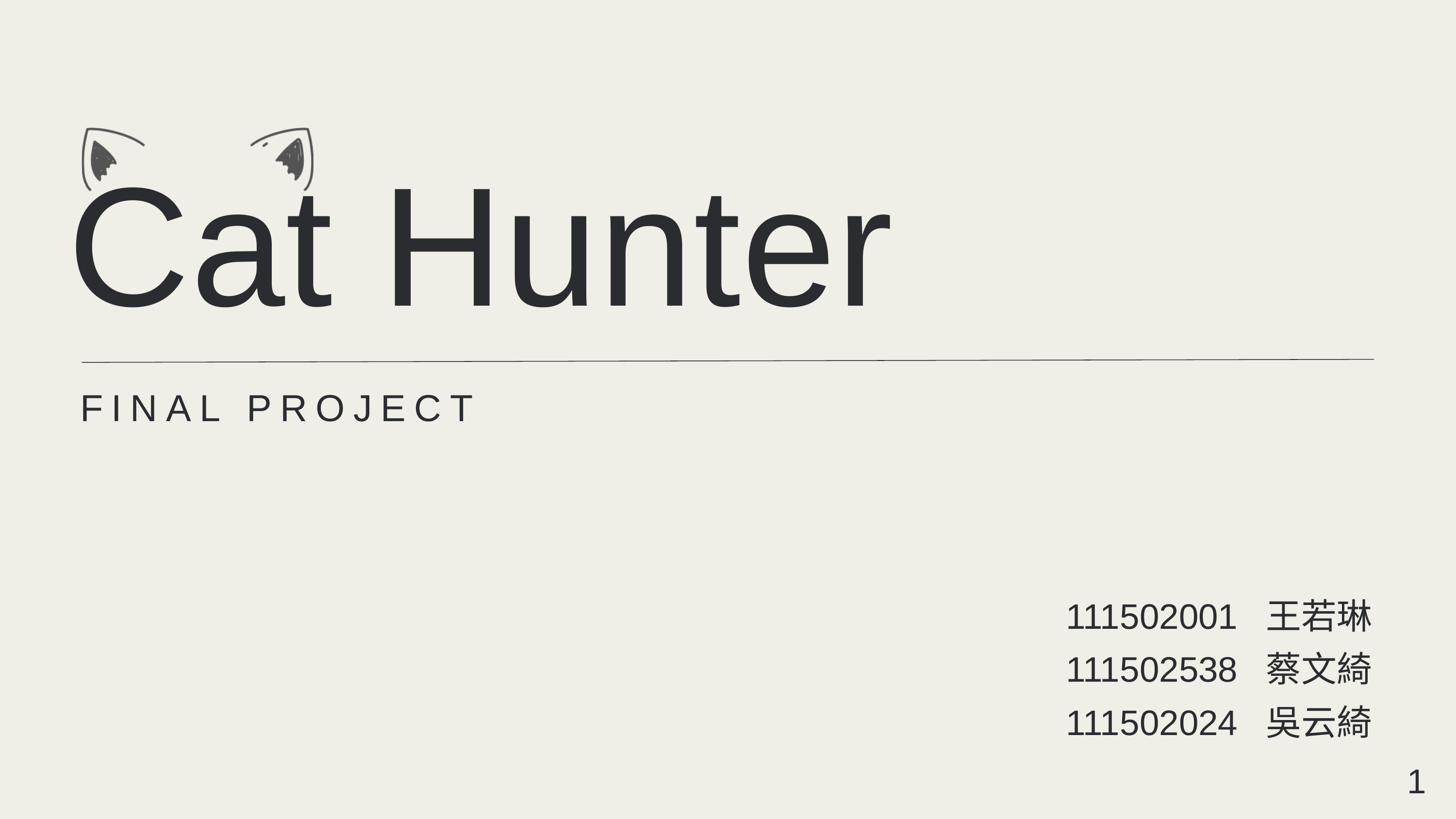

Cat Hunter

FINAL PROJECT
111502001  王若琳
111502538  蔡文綺
111502024  吳云綺
1